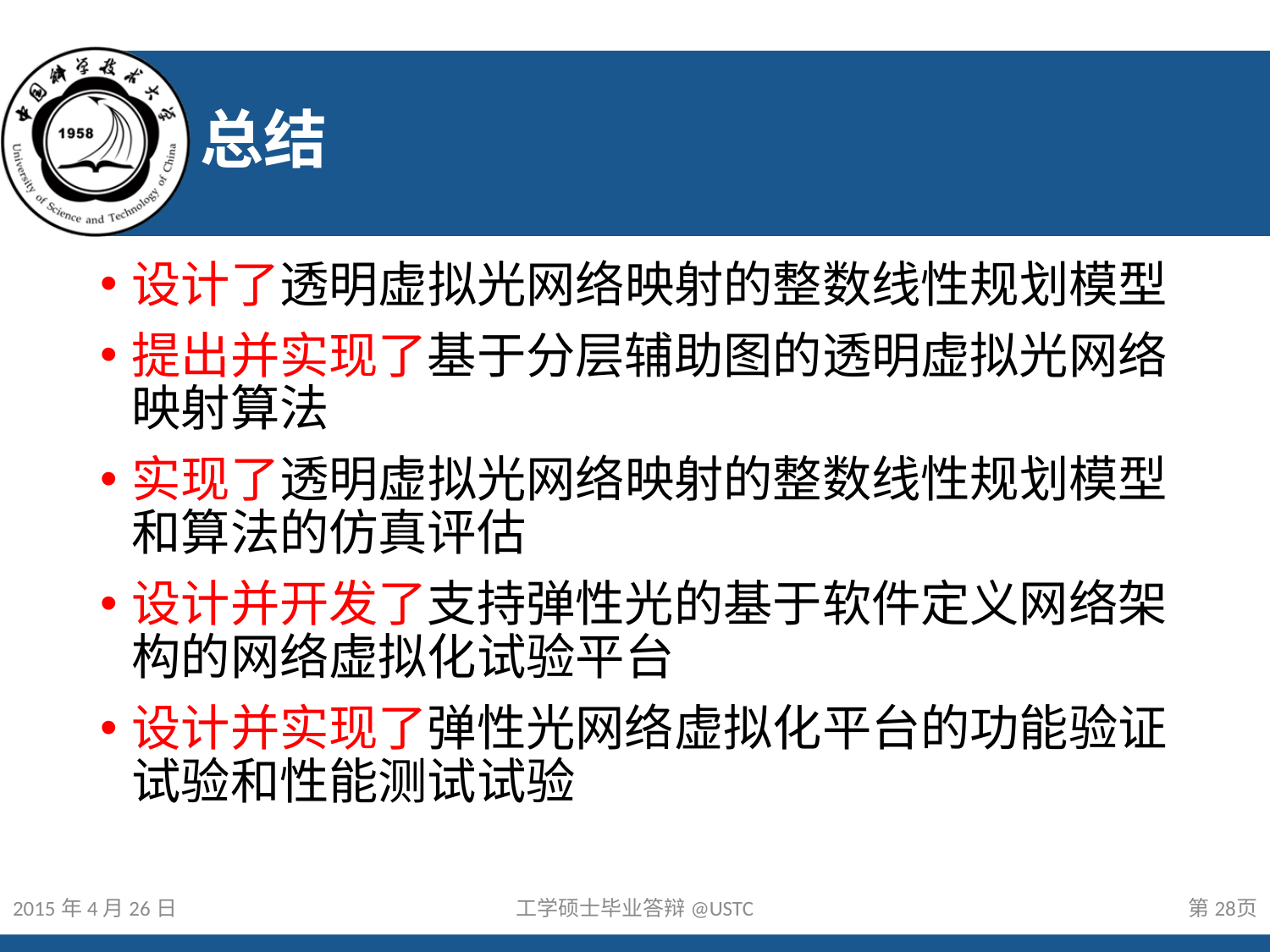

# 总结
设计了透明虚拟光网络映射的整数线性规划模型
提出并实现了基于分层辅助图的透明虚拟光网络映射算法
实现了透明虚拟光网络映射的整数线性规划模型和算法的仿真评估
设计并开发了支持弹性光的基于软件定义网络架构的网络虚拟化试验平台
设计并实现了弹性光网络虚拟化平台的功能验证试验和性能测试试验

2015年4月26日
工学硕士毕业答辩@USTC
第28页